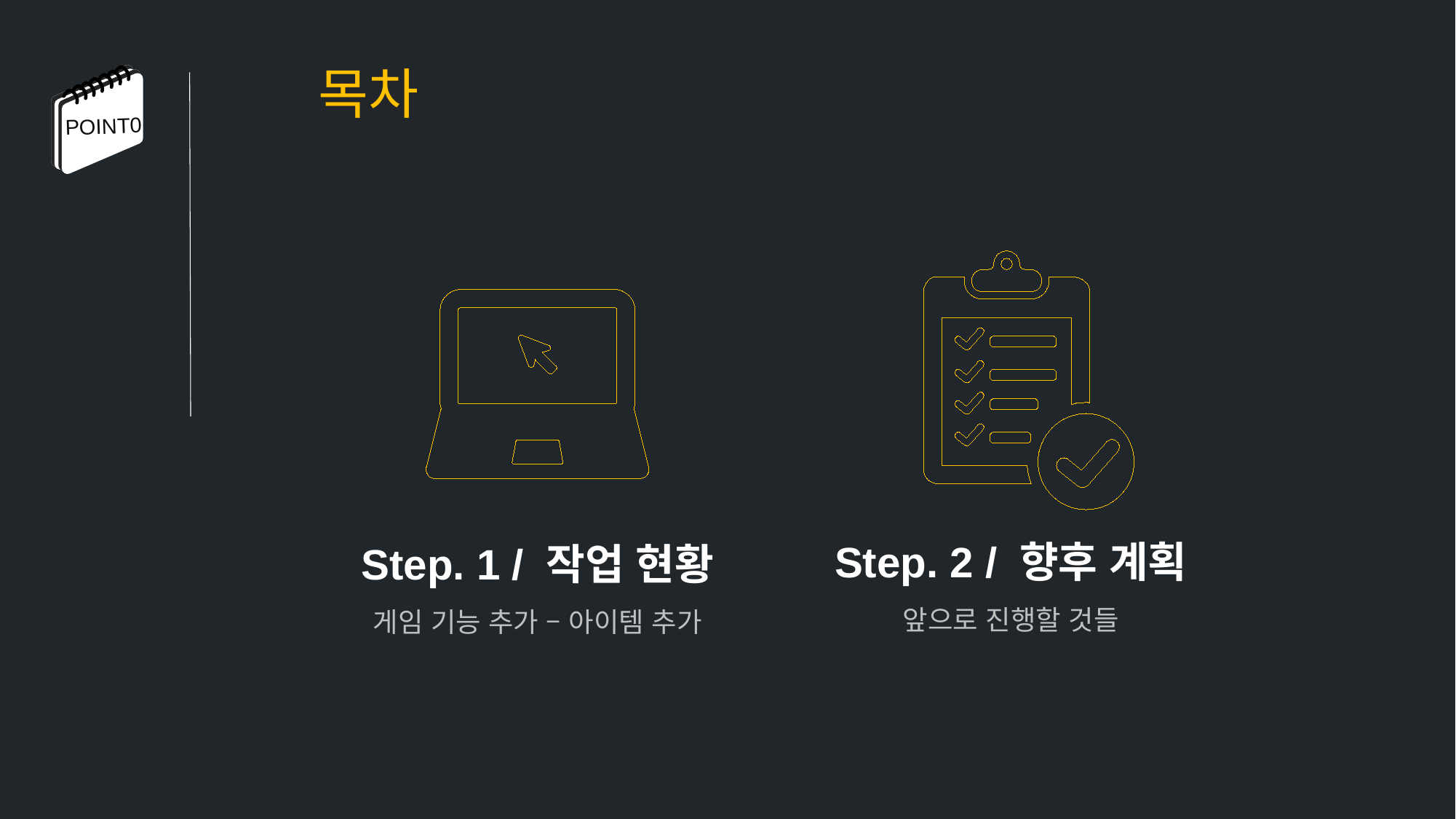

목차

POINT0

Step. 2 / 향후 계획
앞으로 진행할 것들
Step. 1 / 작업 현황
게임 기능 추가 – 아이템 추가